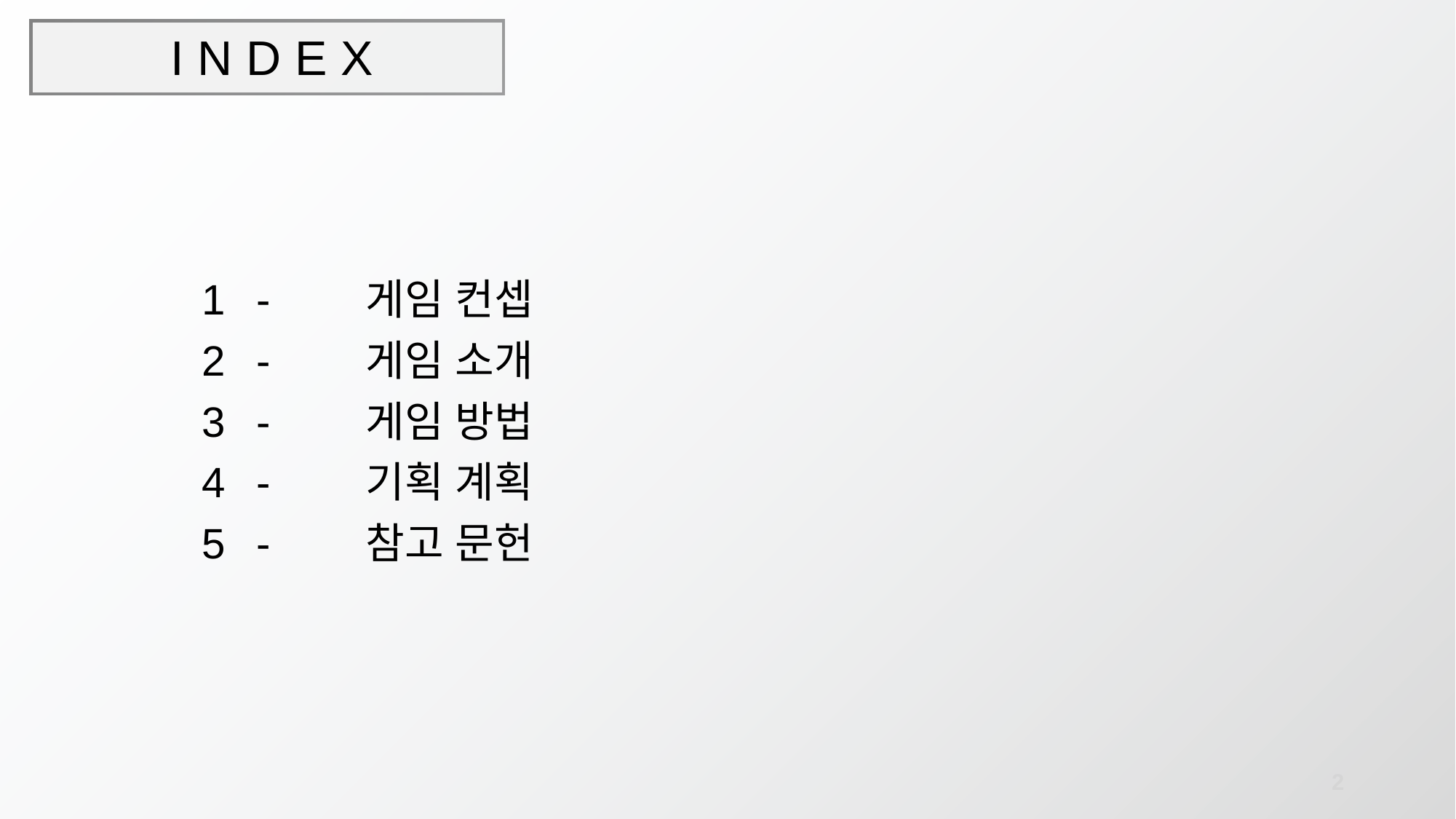

# I N D E X
-	게임 컨셉
-	게임 소개
- 	게임 방법
-	기획 계획
-	참고 문헌

2